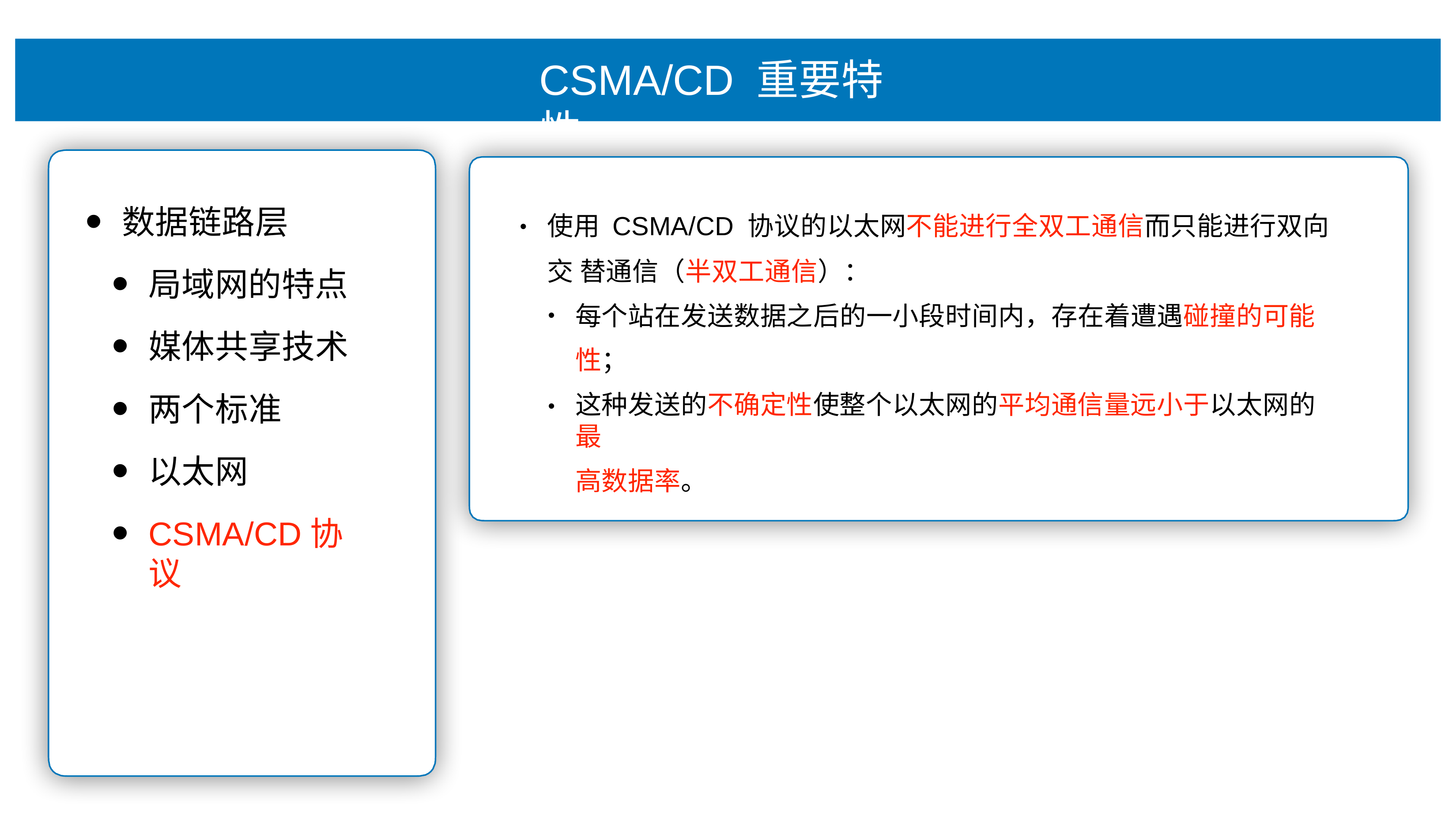

# CSMA/CD 重要特性

使⽤ CSMA/CD 协议的以太⽹不能进⾏全双⼯通信⽽只能进⾏双向交 替通信（半双⼯通信）：
数据链路层
局域⽹的特点
媒体共享技术
两个标准
以太⽹
CSMA/CD协议
•
每个站在发送数据之后的⼀⼩段时间内，存在着遭遇碰撞的可能 性；
这种发送的不确定性使整个以太⽹的平均通信量远⼩于以太⽹的最
⾼数据率。
•